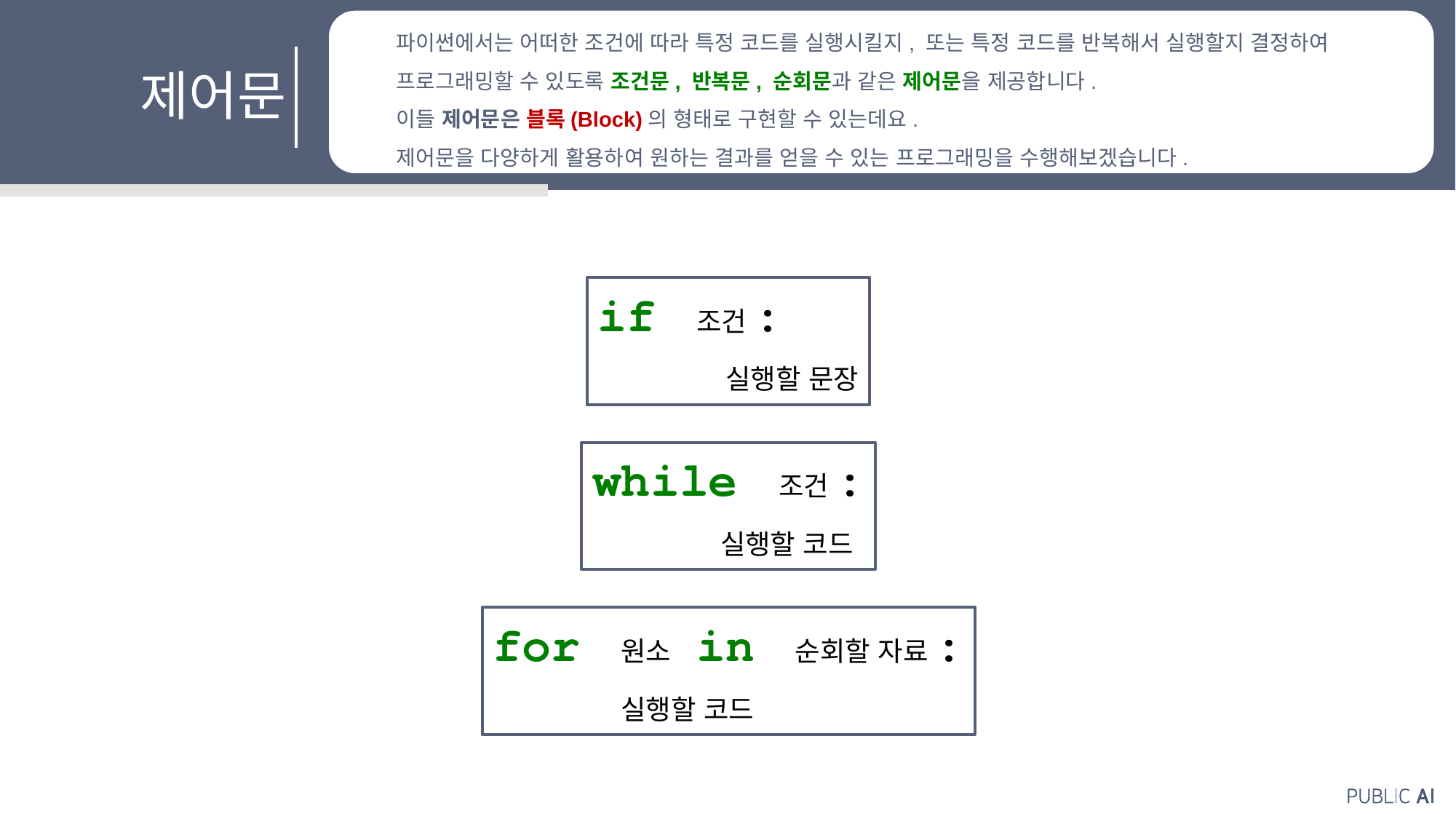

파이썬에서는 어떠한 조건에 따라 특정 코드를 실행시킬지, 또는 특정 코드를 반복해서 실행할지 결정하여
프로그래밍할 수 있도록 조건문, 반복문, 순회문과 같은 제어문을 제공합니다.
이들 제어문은 블록(Block)의 형태로 구현할 수 있는데요.
제어문을 다양하게 활용하여 원하는 결과를 얻을 수 있는 프로그래밍을 수행해보겠습니다.
제어문
if 조건:
    실행할 문장
while 조건:
    실행할 코드
for 원소 in 순회할 자료:
    실행할 코드